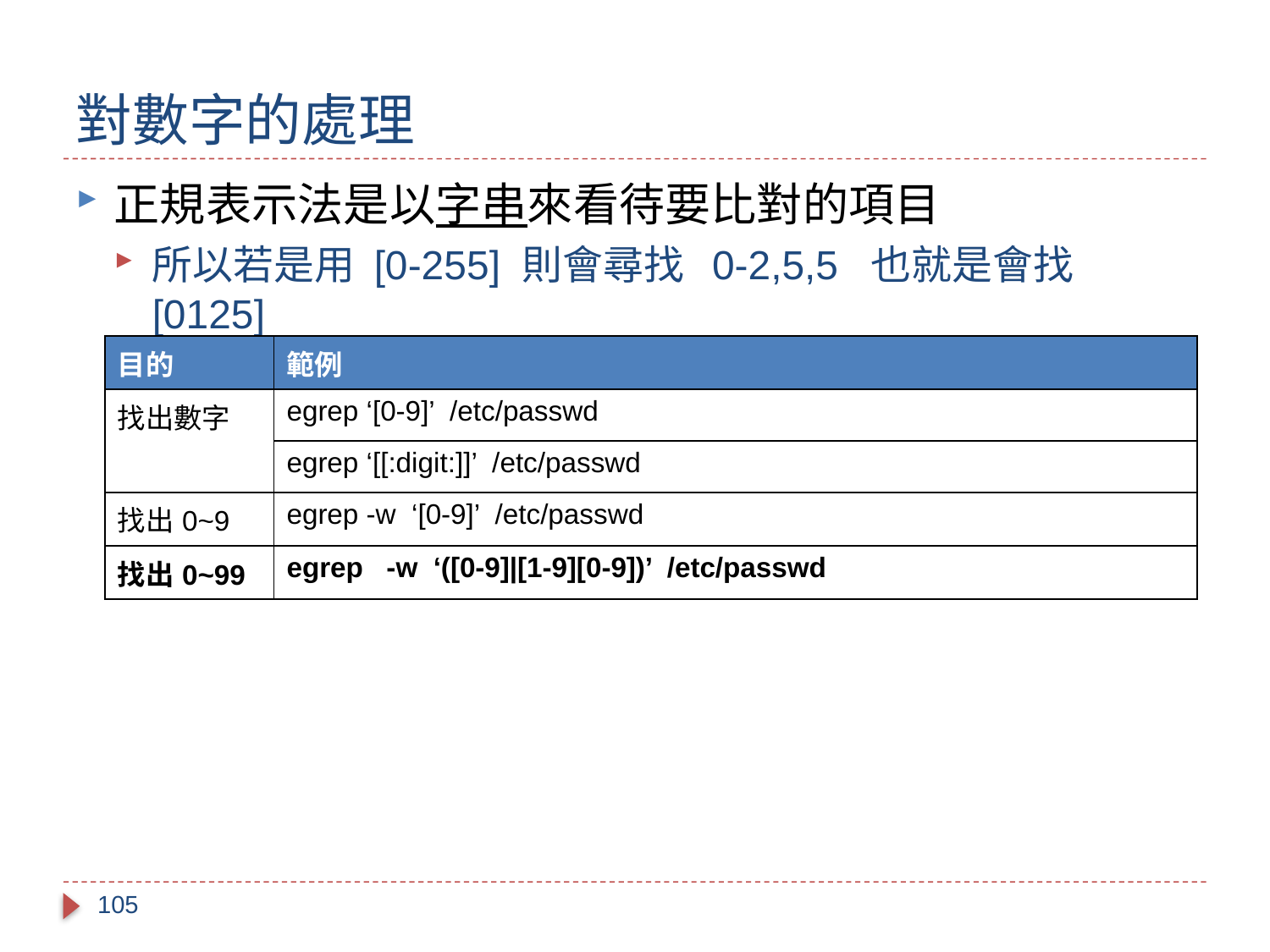

# 對數字的處理
正規表示法是以字串來看待要比對的項目
所以若是用 [0-255] 則會尋找  0-2,5,5  也就是會找[0125]

| 目的 | 範例 |
| --- | --- |
| 找出數字 | egrep ‘[0-9]’ /etc/passwd |
|  | egrep ‘[[:digit:]]’ /etc/passwd |
| 找出0~9 | egrep -w ‘[0-9]’ /etc/passwd |
| 找出0~99 | egrep -w ‘([0-9]|[1-9][0-9])’ /etc/passwd |
105